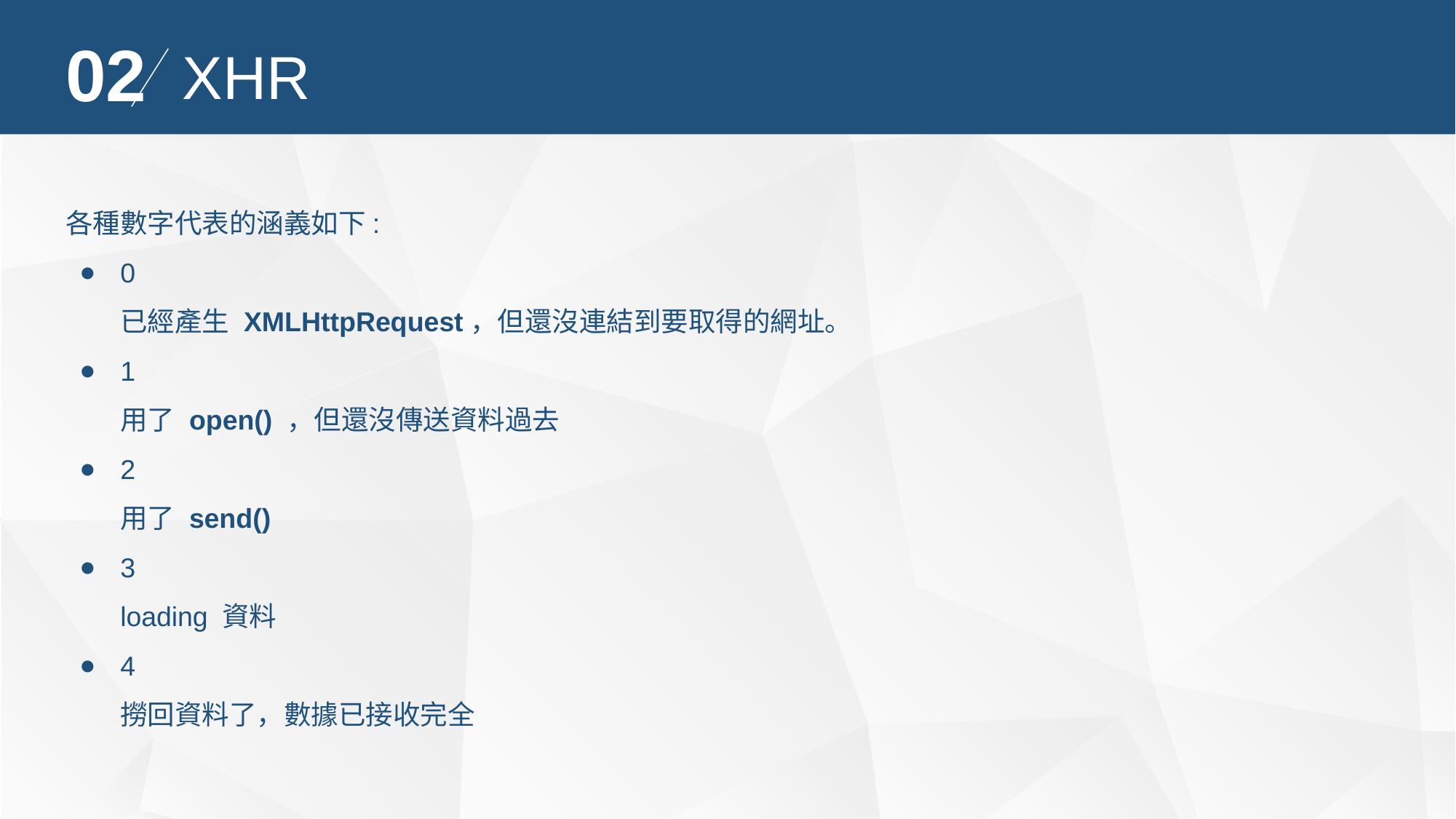

02
XHR
各種數字代表的涵義如下:
0
已經產生 XMLHttpRequest，但還沒連結到要取得的網址。
1
用了 open() ，但還沒傳送資料過去
2
用了 send()
3
loading 資料
4
撈回資料了，數據已接收完全